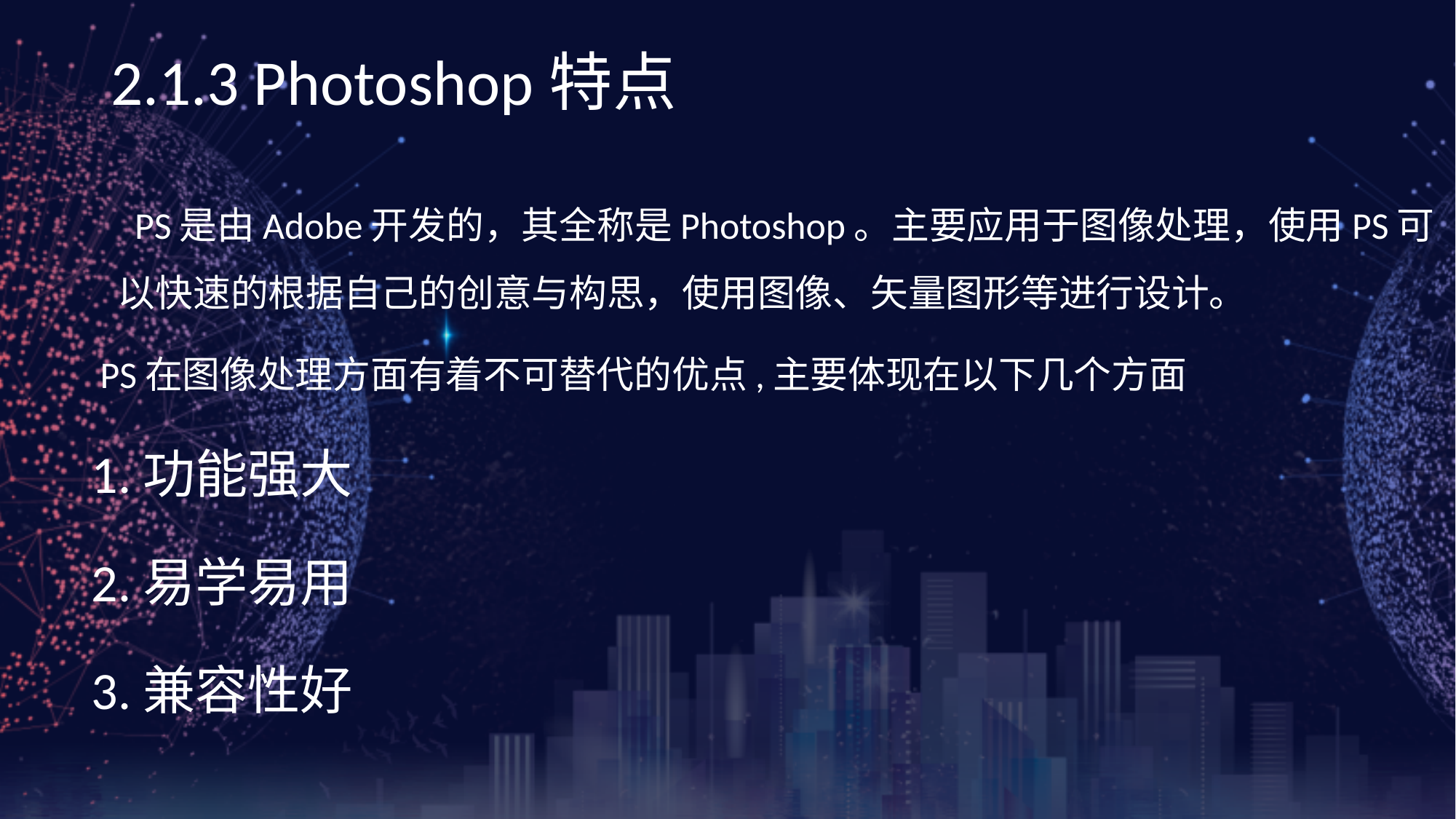

《网页设计与制作案例教程》（第3版）
# 2.1.3 Photoshop特点
     PS是由Adobe开发的，其全称是Photoshop。主要应用于图像处理，使用PS可以快速的根据自己的创意与构思，使用图像、矢量图形等进行设计。
 PS在图像处理方面有着不可替代的优点,主要体现在以下几个方面
1.功能强大
2.易学易用
3.兼容性好